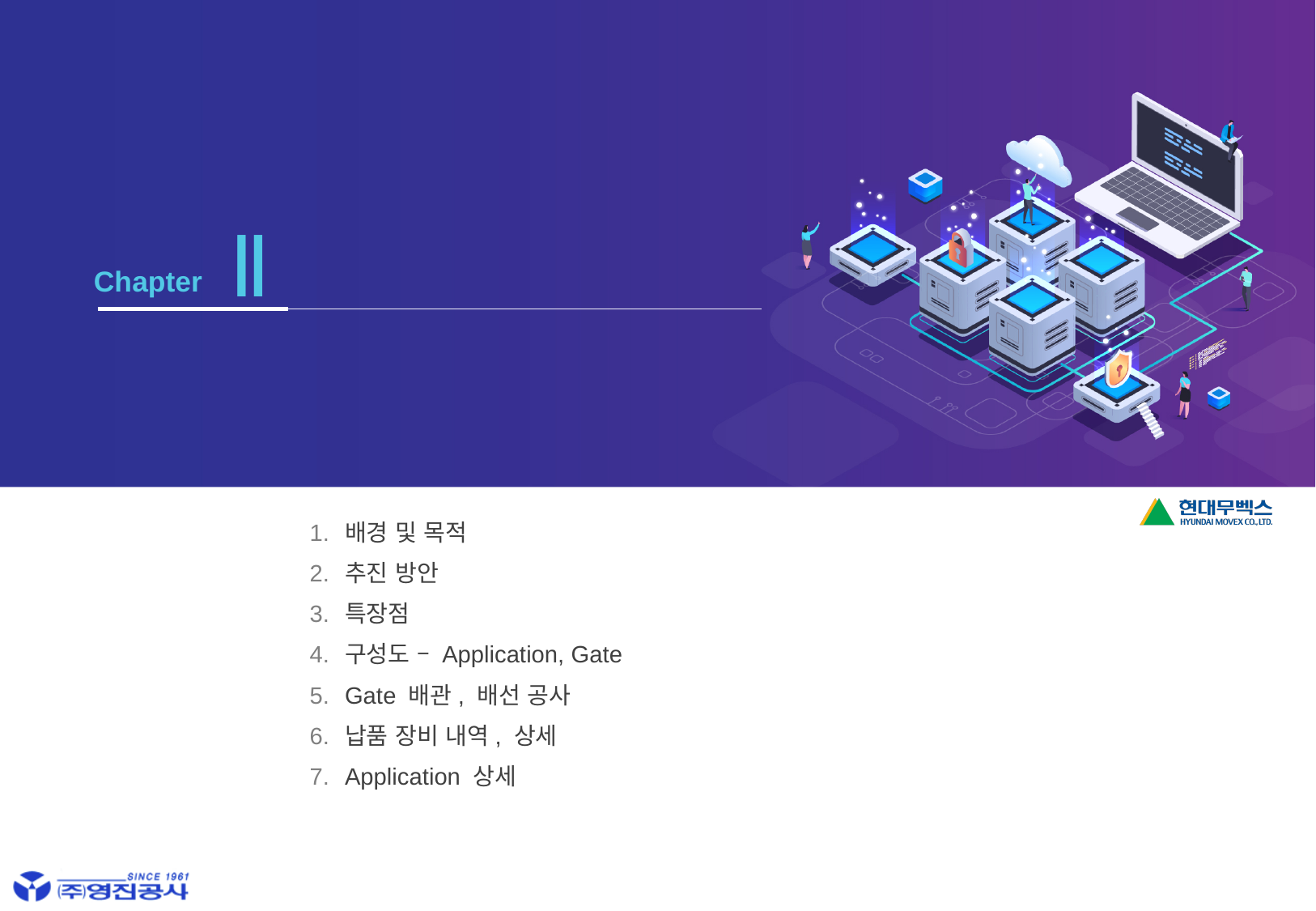

Ⅱ
Chapter
사업 수행 방안
배경 및 목적
추진 방안
특장점
구성도 – Application, Gate
Gate 배관, 배선 공사
납품 장비 내역, 상세
Application 상세